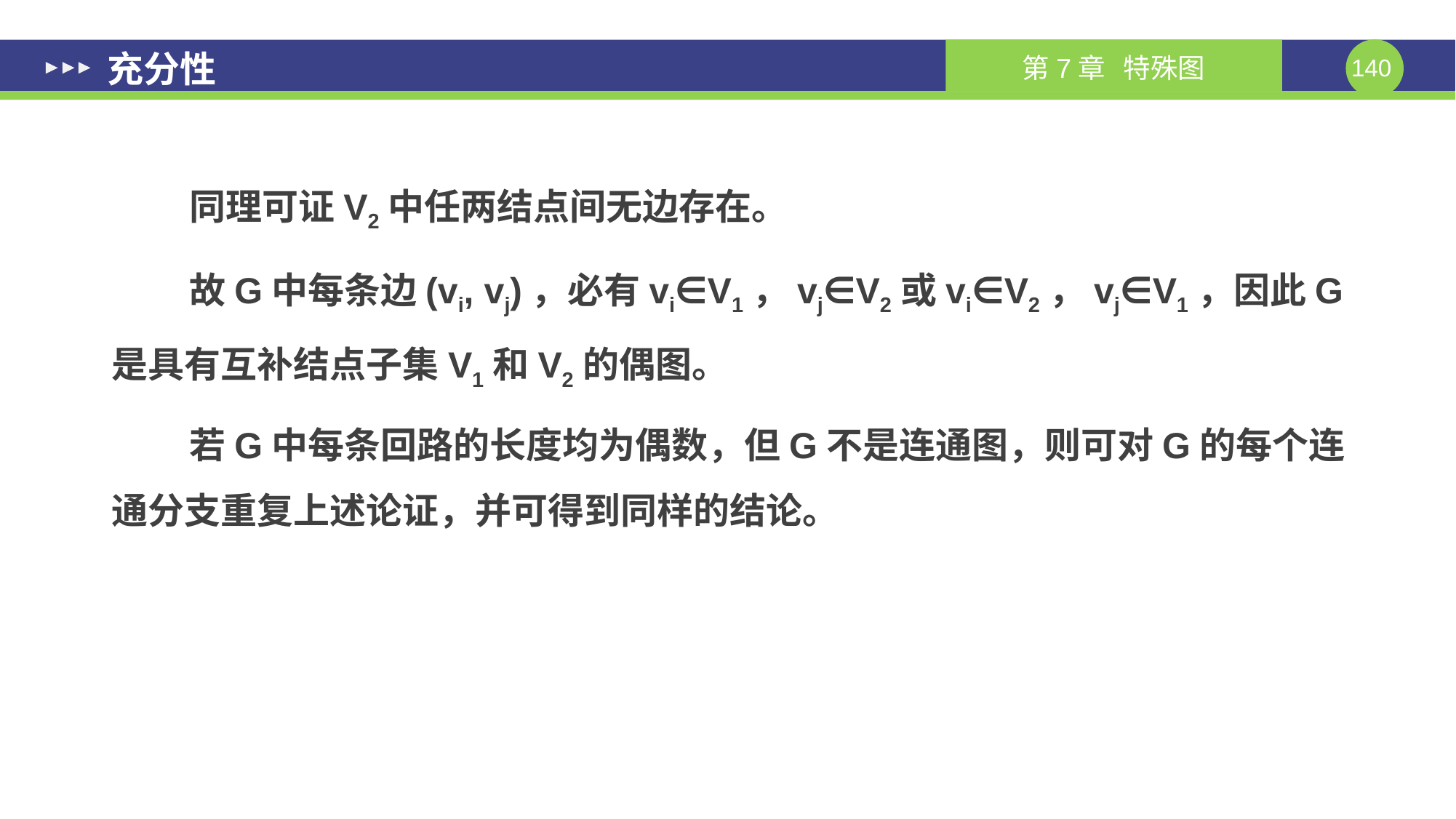

# 充分性
同理可证V2中任两结点间无边存在。
故G中每条边(vi, vj)，必有vi∈V1，vj∈V2或vi∈V2，vj∈V1，因此G是具有互补结点子集V1和V2的偶图。
若G中每条回路的长度均为偶数，但G不是连通图，则可对G的每个连通分支重复上述论证，并可得到同样的结论。